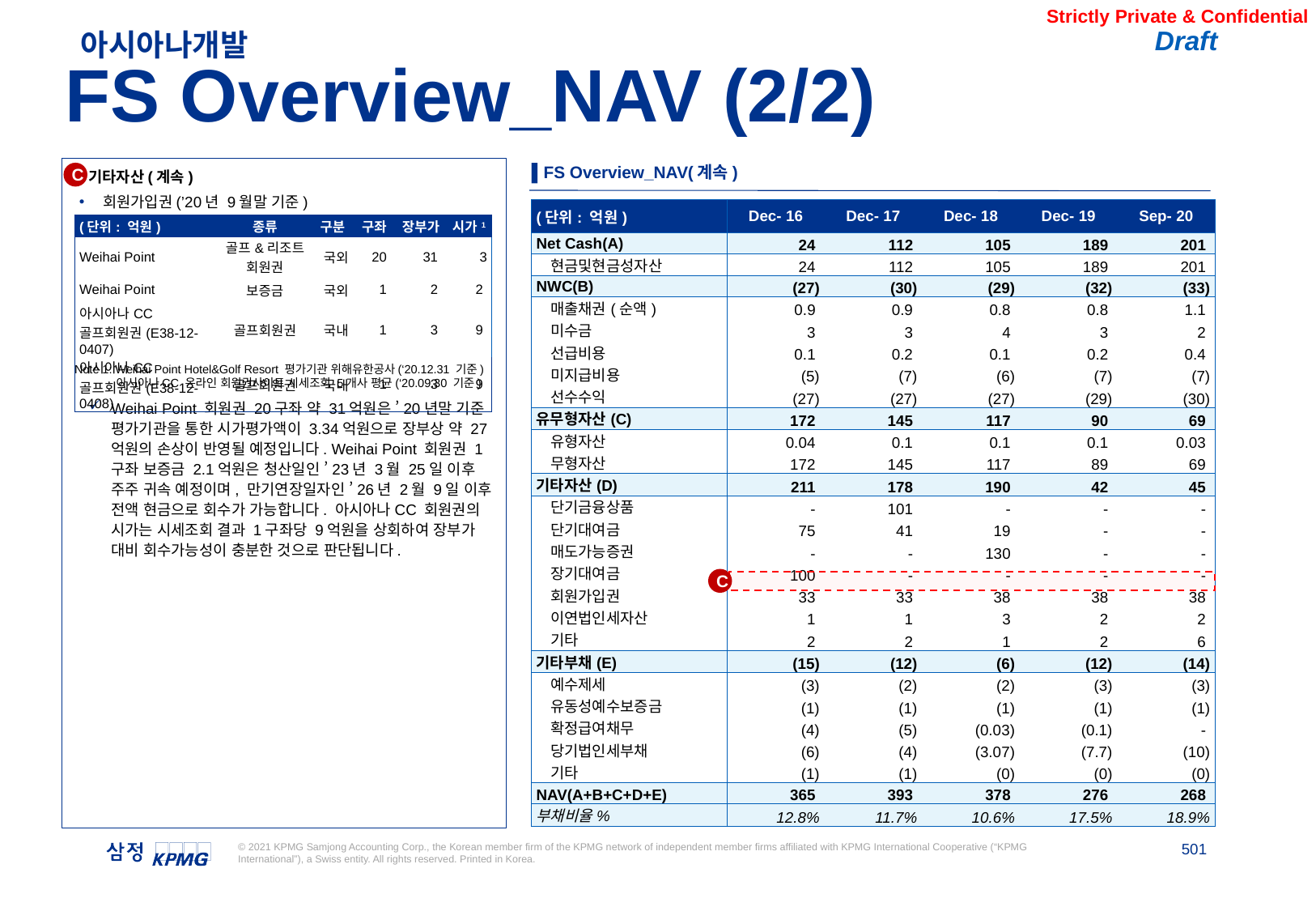

아시아나개발
FS Overview_NAV (2/2)
▌FS Overview_NAV(계속)

기타자산(계속)
회원가입권(’20년 9월말 기준)

Weihai Point 회원권 20구좌 약 31억원은 ’20년말 기준 평가기관을 통한 시가평가액이 3.34억원으로 장부상 약 27억원의 손상이 반영될 예정입니다. Weihai Point 회원권 1구좌 보증금 2.1억원은 청산일인 ’23년 3월 25일 이후 주주 귀속 예정이며, 만기연장일자인 ’26년 2월 9일 이후 전액 현금으로 회수가 가능합니다. 아시아나CC 회원권의 시가는 시세조회 결과 1구좌당 9억원을 상회하여 장부가 대비 회수가능성이 충분한 것으로 판단됩니다.
C
| (단위: 억원) | Dec- 16 | Dec- 17 | Dec- 18 | Dec- 19 | Sep- 20 |
| --- | --- | --- | --- | --- | --- |
| Net Cash(A) | 24 | 112 | 105 | 189 | 201 |
| 현금및현금성자산 | 24 | 112 | 105 | 189 | 201 |
| NWC(B) | (27) | (30) | (29) | (32) | (33) |
| 매출채권(순액) | 0.9 | 0.9 | 0.8 | 0.8 | 1.1 |
| 미수금 | 3 | 3 | 4 | 3 | 2 |
| 선급비용 | 0.1 | 0.2 | 0.1 | 0.2 | 0.4 |
| 미지급비용 | (5) | (7) | (6) | (7) | (7) |
| 선수수익 | (27) | (27) | (27) | (29) | (30) |
| 유무형자산(C) | 172 | 145 | 117 | 90 | 69 |
| 유형자산 | 0.04 | 0.1 | 0.1 | 0.1 | 0.03 |
| 무형자산 | 172 | 145 | 117 | 89 | 69 |
| 기타자산(D) | 211 | 178 | 190 | 42 | 45 |
| 단기금융상품 | - | 101 | - | - | - |
| 단기대여금 | 75 | 41 | 19 | - | - |
| 매도가능증권 | - | - | 130 | - | - |
| 장기대여금 | 100 | - | - | - | - |
| 회원가입권 | 33 | 33 | 38 | 38 | 38 |
| 이연법인세자산 | 1 | 1 | 3 | 2 | 2 |
| 기타 | 2 | 2 | 1 | 2 | 6 |
| 기타부채(E) | (15) | (12) | (6) | (12) | (14) |
| 예수제세 | (3) | (2) | (2) | (3) | (3) |
| 유동성예수보증금 | (1) | (1) | (1) | (1) | (1) |
| 확정급여채무 | (4) | (5) | (0.03) | (0.1) | - |
| 당기법인세부채 | (6) | (4) | (3.07) | (7.7) | (10) |
| 기타 | (1) | (1) | (0) | (0) | (0) |
| NAV(A+B+C+D+E) | 365 | 393 | 378 | 276 | 268 |
| 부채비율% | 12.8% | 11.7% | 10.6% | 17.5% | 18.9% |
| (단위: 억원) | 종류 | 구분 | 구좌 | 장부가 | 시가1 |
| --- | --- | --- | --- | --- | --- |
| Weihai Point | 골프&리조트 회원권 | 국외 | 20 | 31 | 3 |
| Weihai Point | 보증금 | 국외 | 1 | 2 | 2 |
| 아시아나CC 골프회원권(E38-12-0407) | 골프회원권 | 국내 | 1 | 3 | 9 |
| 아시아나CC 골프회원권(E38-12-0408) | 골프회원권 | 국내 | 1 | 3 | 9 |
Note 1: Weihai Point Hotel&Golf Resort 평가기관 위해유한공사(‘20.12.31 기준)
            아시아나CC 온라인 회원권사이트 시세조회 5개사 평균(‘20.09.30 기준)
C